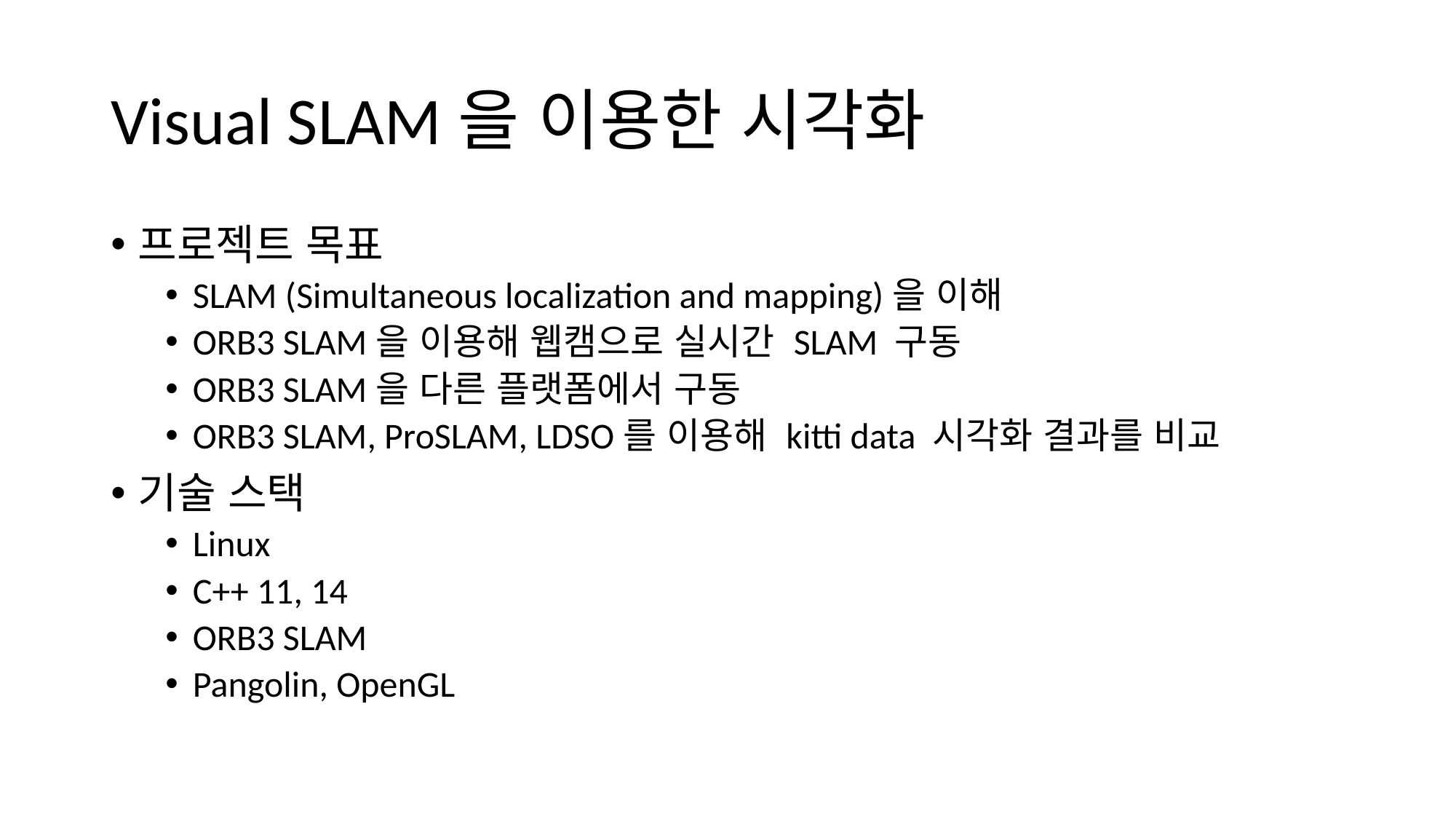

# Visual SLAM을 이용한 시각화
프로젝트 목표
SLAM (Simultaneous localization and mapping)을 이해
ORB3 SLAM을 이용해 웹캠으로 실시간 SLAM 구동
ORB3 SLAM을 다른 플랫폼에서 구동
ORB3 SLAM, ProSLAM, LDSO를 이용해 kitti data 시각화 결과를 비교
기술 스택
Linux
C++ 11, 14
ORB3 SLAM
Pangolin, OpenGL